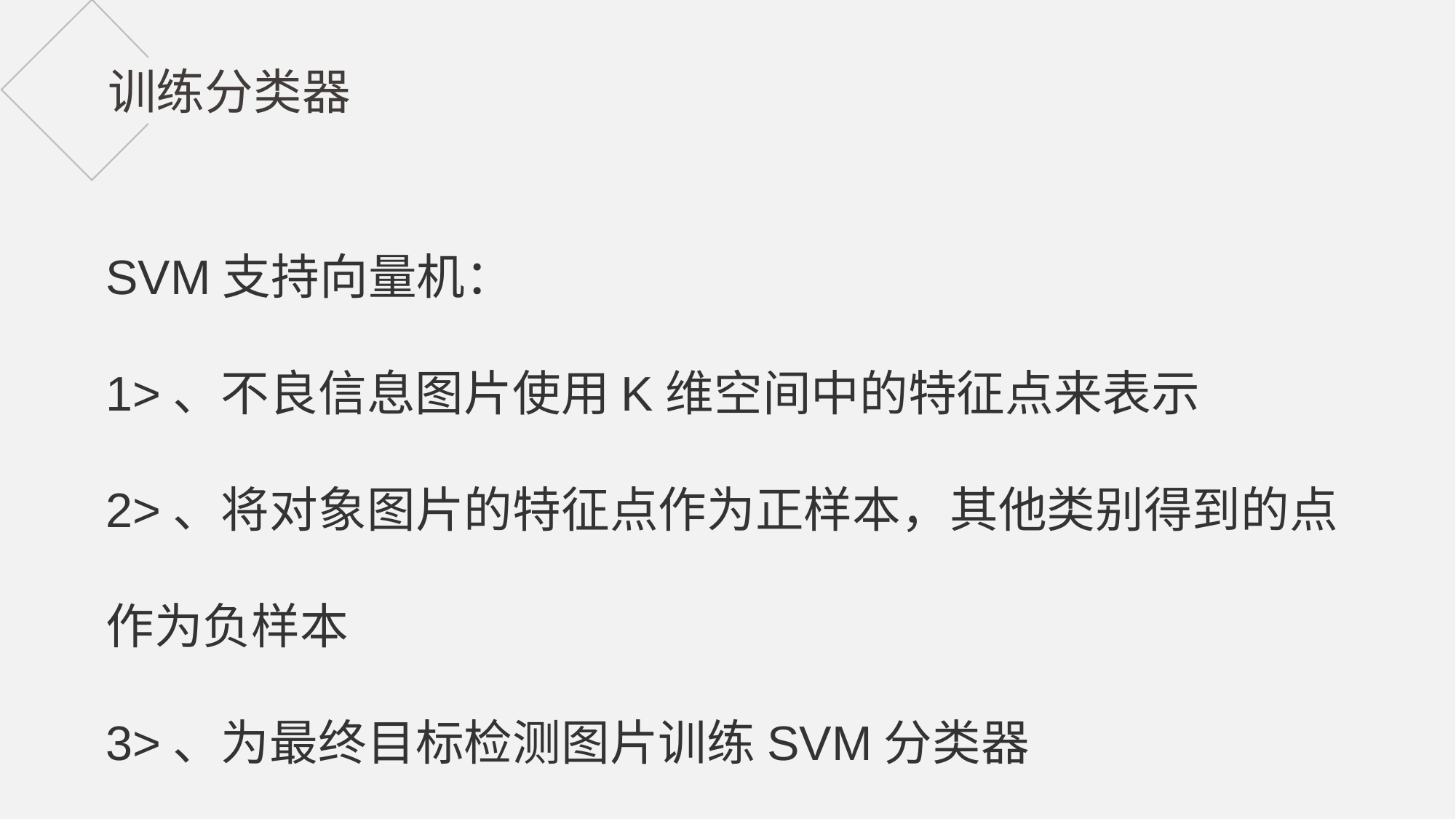

训练分类器
SVM支持向量机：
1>、不良信息图片使用K维空间中的特征点来表示
2>、将对象图片的特征点作为正样本，其他类别得到的点作为负样本
3>、为最终目标检测图片训练SVM分类器